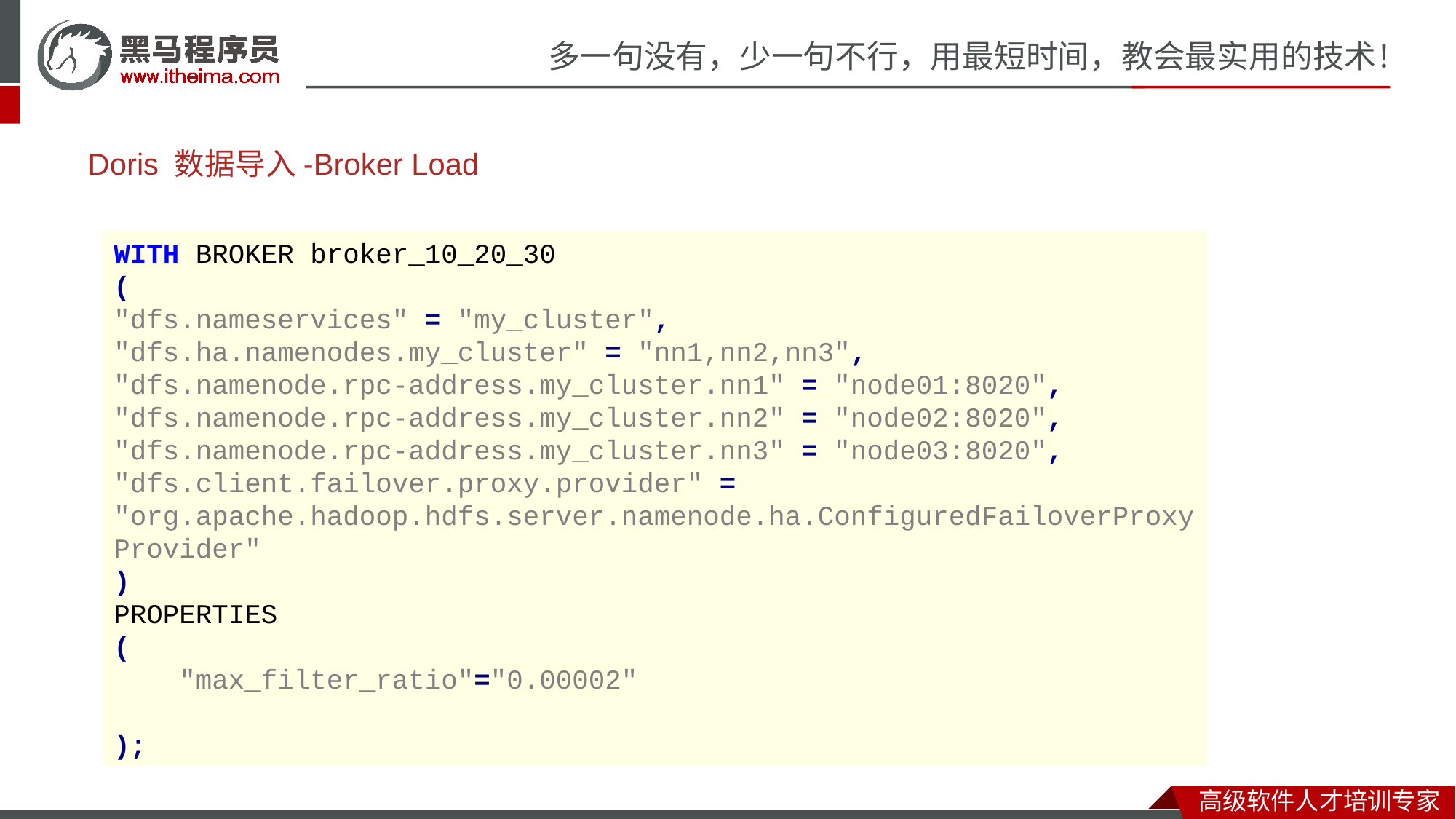

Doris 数据导入-Broker Load

WITH BROKER broker_10_20_30
(
"dfs.nameservices" = "my_cluster",
"dfs.ha.namenodes.my_cluster" = "nn1,nn2,nn3",
"dfs.namenode.rpc-address.my_cluster.nn1" = "node01:8020",
"dfs.namenode.rpc-address.my_cluster.nn2" = "node02:8020",
"dfs.namenode.rpc-address.my_cluster.nn3" = "node03:8020",
"dfs.client.failover.proxy.provider" = "org.apache.hadoop.hdfs.server.namenode.ha.ConfiguredFailoverProxyProvider"
)
PROPERTIES
(
    "max_filter_ratio"="0.00002"

);